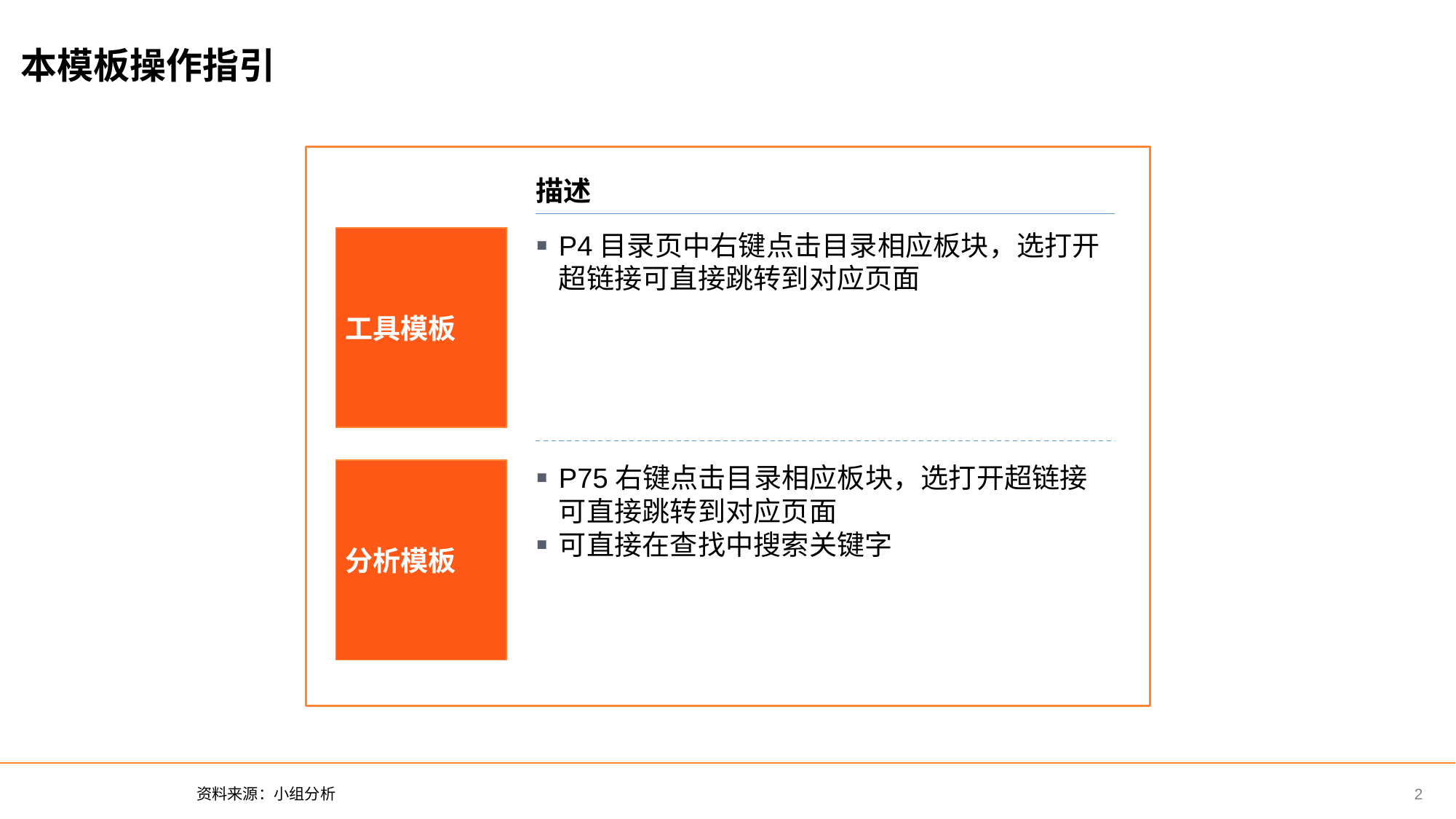

本模板操作指引

描述
工具模板
P4目录页中右键点击目录相应板块，选打开超链接可直接跳转到对应页面
分析模板
P75右键点击目录相应板块，选打开超链接可直接跳转到对应页面
可直接在查找中搜索关键字
资料来源：小组分析